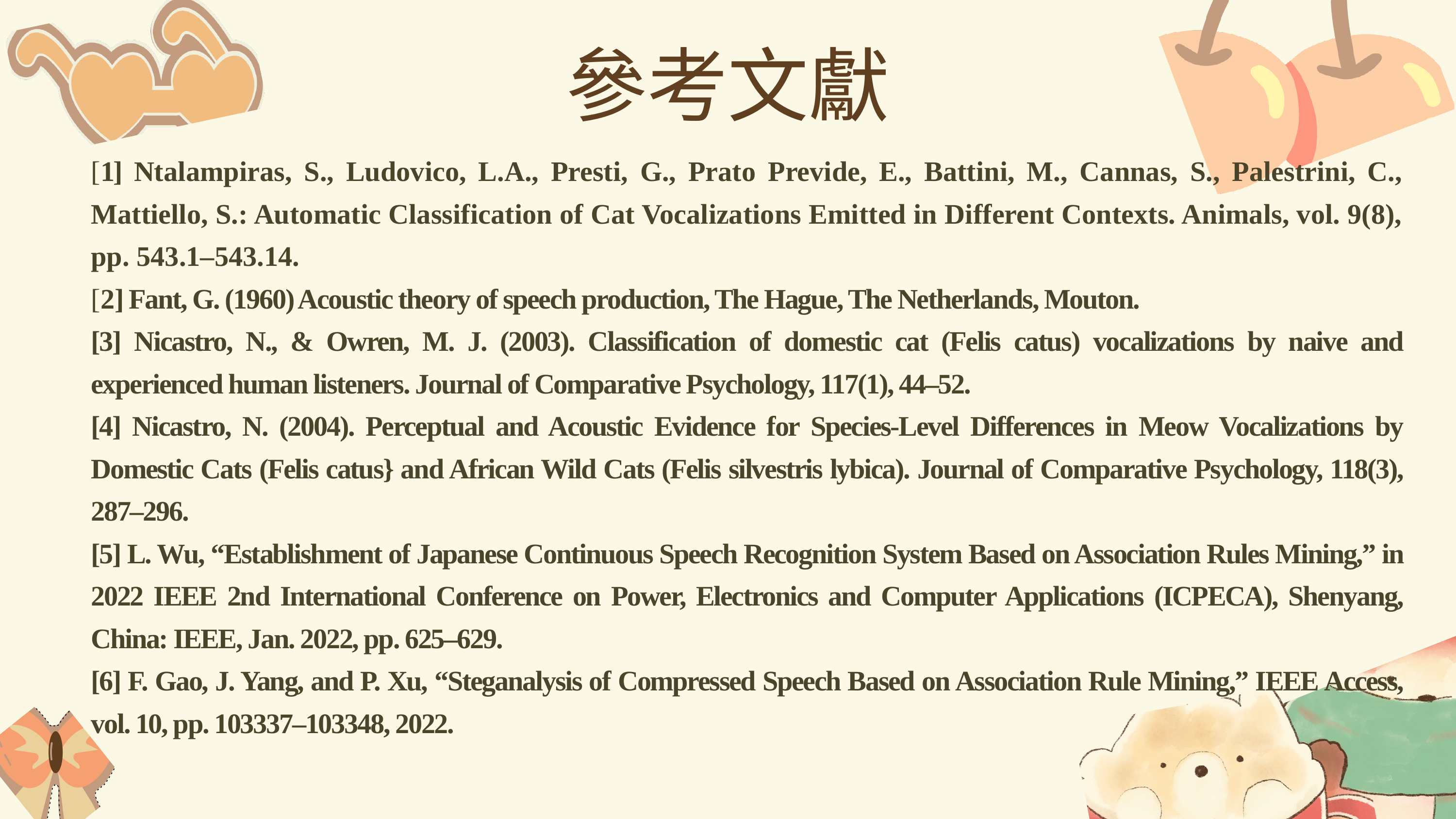

參考文獻
[1] Ntalampiras, S., Ludovico, L.A., Presti, G., Prato Previde, E., Battini, M., Cannas, S., Palestrini, C., Mattiello, S.: Automatic Classification of Cat Vocalizations Emitted in Different Contexts. Animals, vol. 9(8), pp. 543.1–543.14.
[2] Fant, G. (1960) Acoustic theory of speech production, The Hague, The Netherlands, Mouton.
[3] Nicastro, N., & Owren, M. J. (2003). Classification of domestic cat (Felis catus) vocalizations by naive and experienced human listeners. Journal of Comparative Psychology, 117(1), 44–52.
[4] Nicastro, N. (2004). Perceptual and Acoustic Evidence for Species-Level Differences in Meow Vocalizations by Domestic Cats (Felis catus} and African Wild Cats (Felis silvestris lybica). Journal of Comparative Psychology, 118(3), 287–296.
[5] L. Wu, “Establishment of Japanese Continuous Speech Recognition System Based on Association Rules Mining,” in 2022 IEEE 2nd International Conference on Power, Electronics and Computer Applications (ICPECA), Shenyang, China: IEEE, Jan. 2022, pp. 625–629.
[6] F. Gao, J. Yang, and P. Xu, “Steganalysis of Compressed Speech Based on Association Rule Mining,” IEEE Access, vol. 10, pp. 103337–103348, 2022.

55